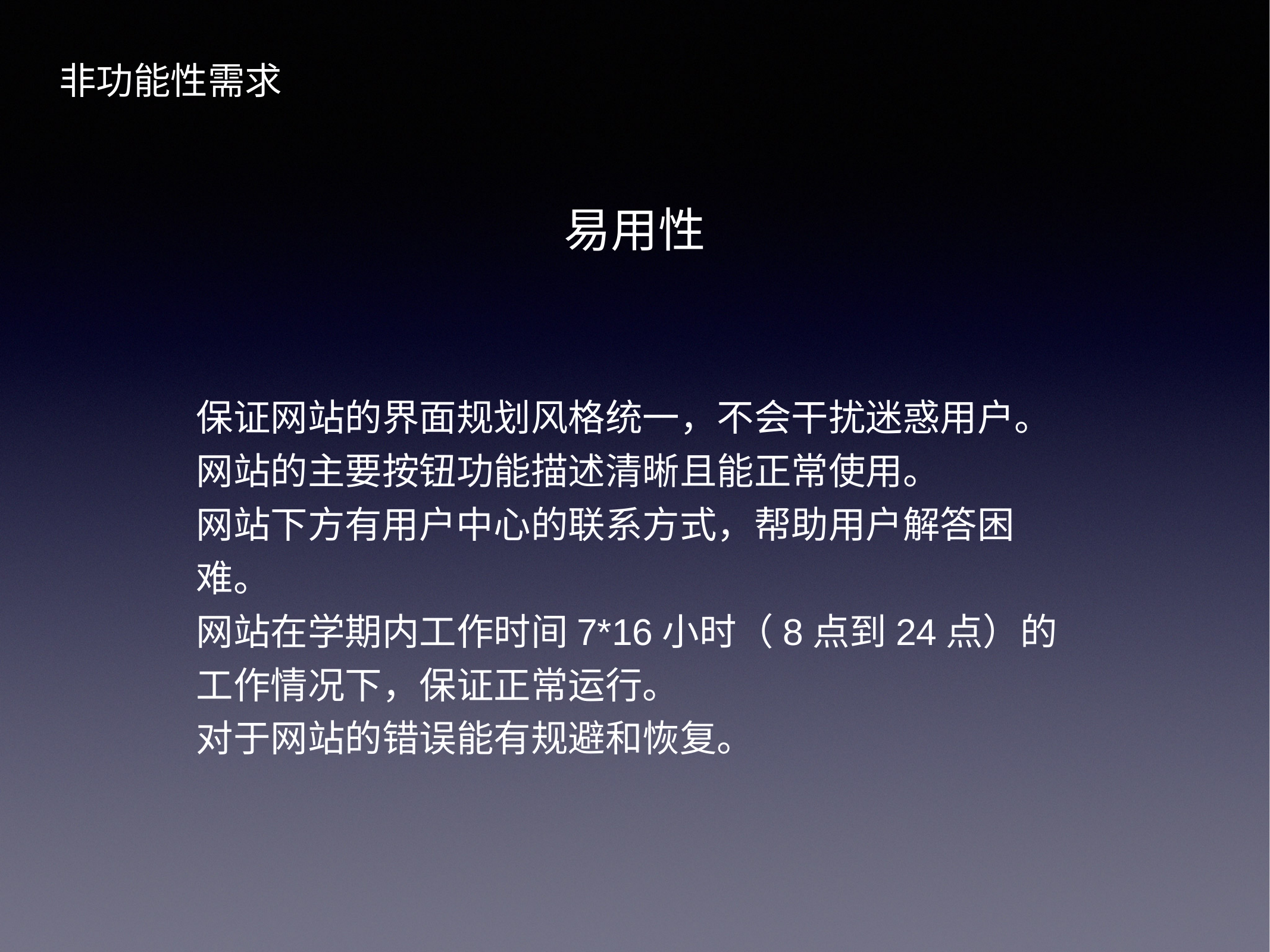

非功能性需求
易用性
保证网站的界面规划风格统一，不会干扰迷惑用户。网站的主要按钮功能描述清晰且能正常使用。
网站下方有用户中心的联系方式，帮助用户解答困难。
网站在学期内工作时间7*16小时（8点到24点）的工作情况下，保证正常运行。
对于网站的错误能有规避和恢复。